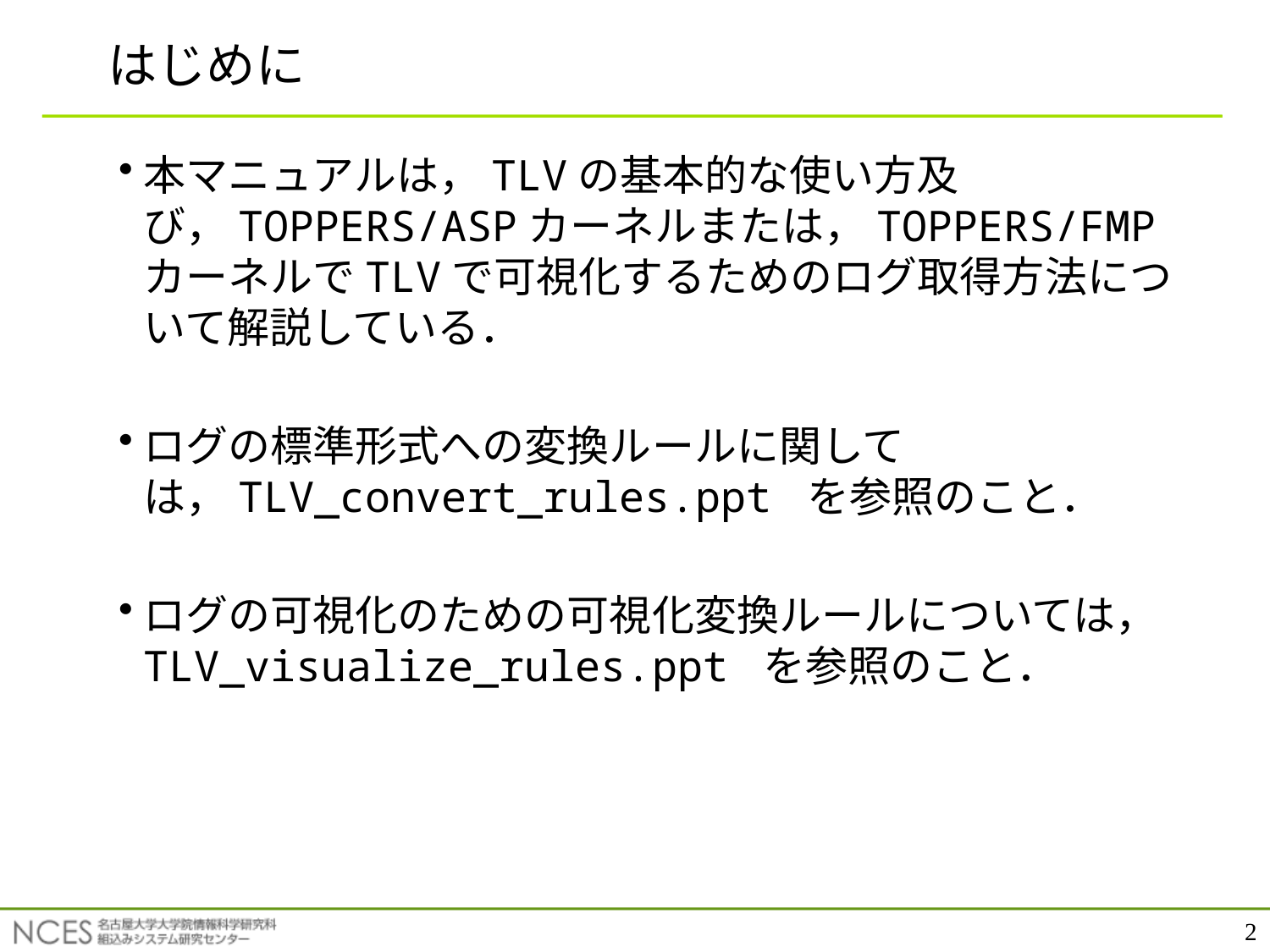

はじめに
本マニュアルは，TLVの基本的な使い方及び，TOPPERS/ASPカーネルまたは，TOPPERS/FMPカーネルでTLVで可視化するためのログ取得方法について解説している．

ログの標準形式への変換ルールに関しては，TLV_convert_rules.ppt を参照のこと．

ログの可視化のための可視化変換ルールについては，TLV_visualize_rules.ppt を参照のこと．
2